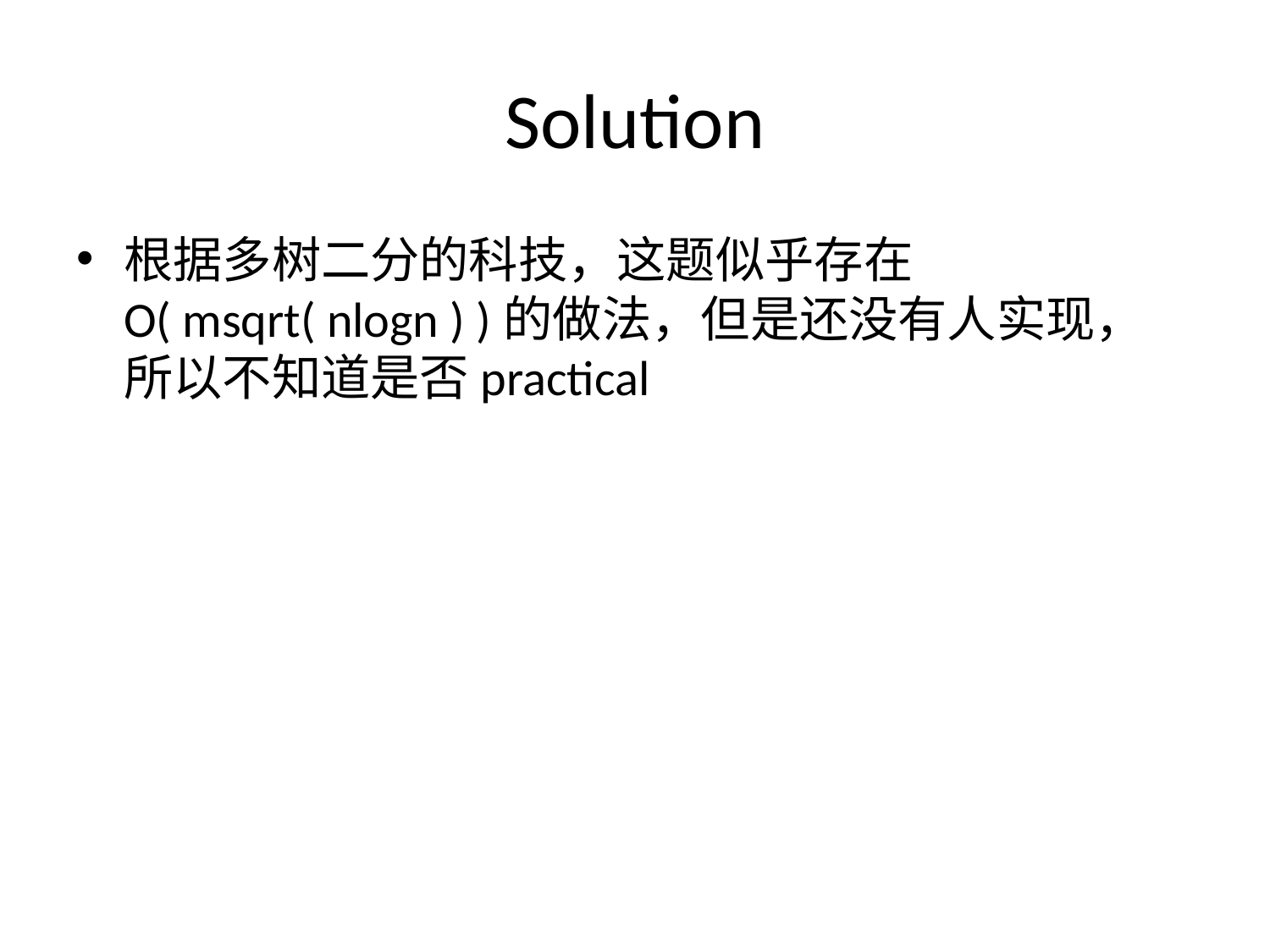

# Solution
根据多树二分的科技，这题似乎存在O( msqrt( nlogn ) )的做法，但是还没有人实现，所以不知道是否practical